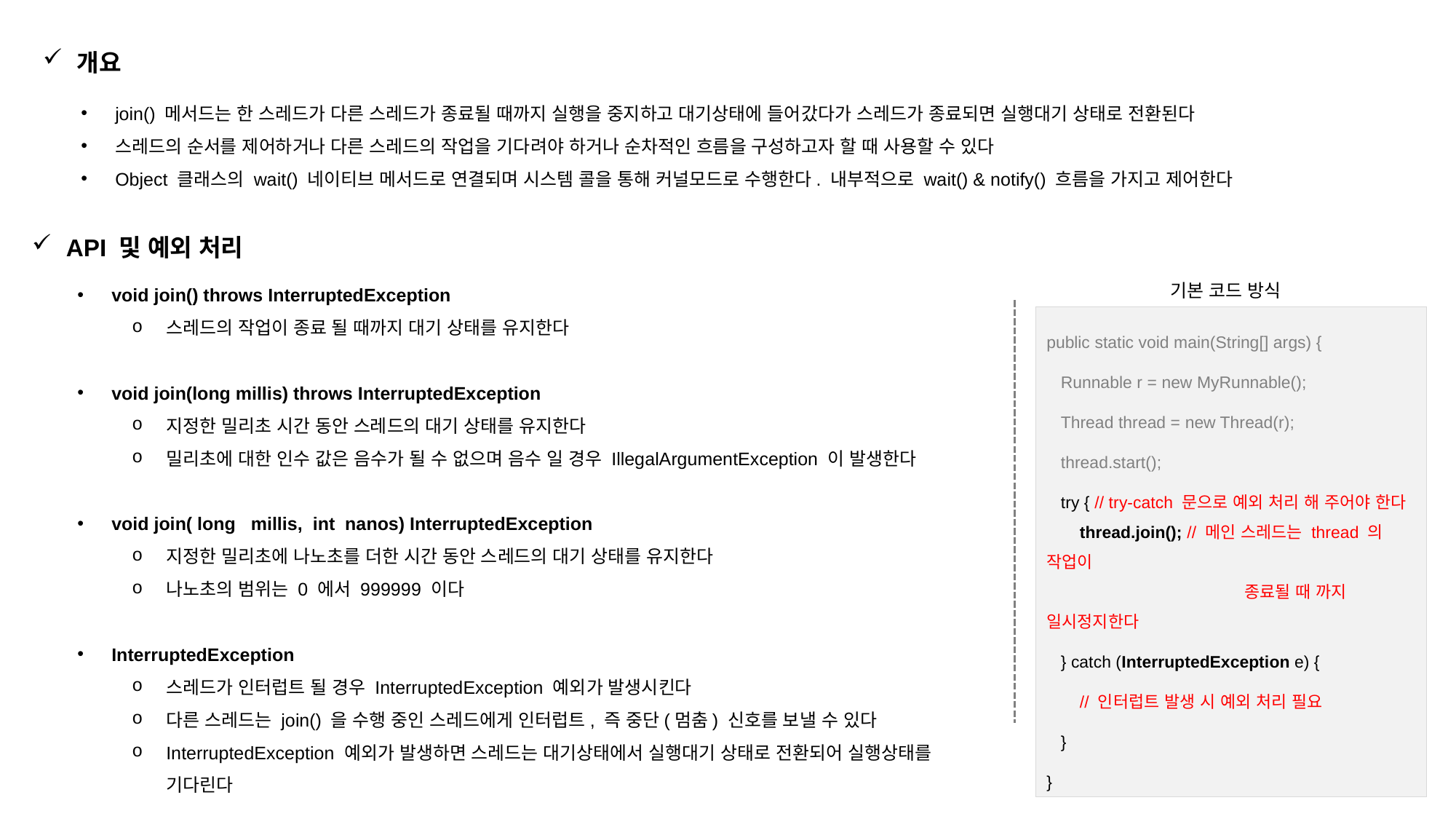

개요
join() 메서드는 한 스레드가 다른 스레드가 종료될 때까지 실행을 중지하고 대기상태에 들어갔다가 스레드가 종료되면 실행대기 상태로 전환된다
스레드의 순서를 제어하거나 다른 스레드의 작업을 기다려야 하거나 순차적인 흐름을 구성하고자 할 때 사용할 수 있다
Object 클래스의 wait() 네이티브 메서드로 연결되며 시스템 콜을 통해 커널모드로 수행한다. 내부적으로 wait() & notify() 흐름을 가지고 제어한다
API 및 예외 처리
void join() throws InterruptedException
스레드의 작업이 종료 될 때까지 대기 상태를 유지한다

void join(long millis) throws InterruptedException
지정한 밀리초 시간 동안 스레드의 대기 상태를 유지한다
밀리초에 대한 인수 값은 음수가 될 수 없으며 음수 일 경우 IllegalArgumentException 이 발생한다

void join( long   millis,  int  nanos) InterruptedException
지정한 밀리초에 나노초를 더한 시간 동안 스레드의 대기 상태를 유지한다
나노초의 범위는 0 에서 999999 이다

InterruptedException
스레드가 인터럽트 될 경우 InterruptedException 예외가 발생시킨다
다른 스레드는 join() 을 수행 중인 스레드에게 인터럽트, 즉 중단(멈춤) 신호를 보낼 수 있다
InterruptedException 예외가 발생하면 스레드는 대기상태에서 실행대기 상태로 전환되어 실행상태를 기다린다
기본 코드 방식
public static void main(String[] args) {
   Runnable r = new MyRunnable();
   Thread thread = new Thread(r);
   thread.start();
   try { // try-catch 문으로 예외 처리 해 주어야 한다
       thread.join(); // 메인 스레드는 thread 의 작업이
                                         종료될 때 까지 일시정지한다
   } catch (InterruptedException e) {
       // 인터럽트 발생 시 예외 처리 필요
   }
}